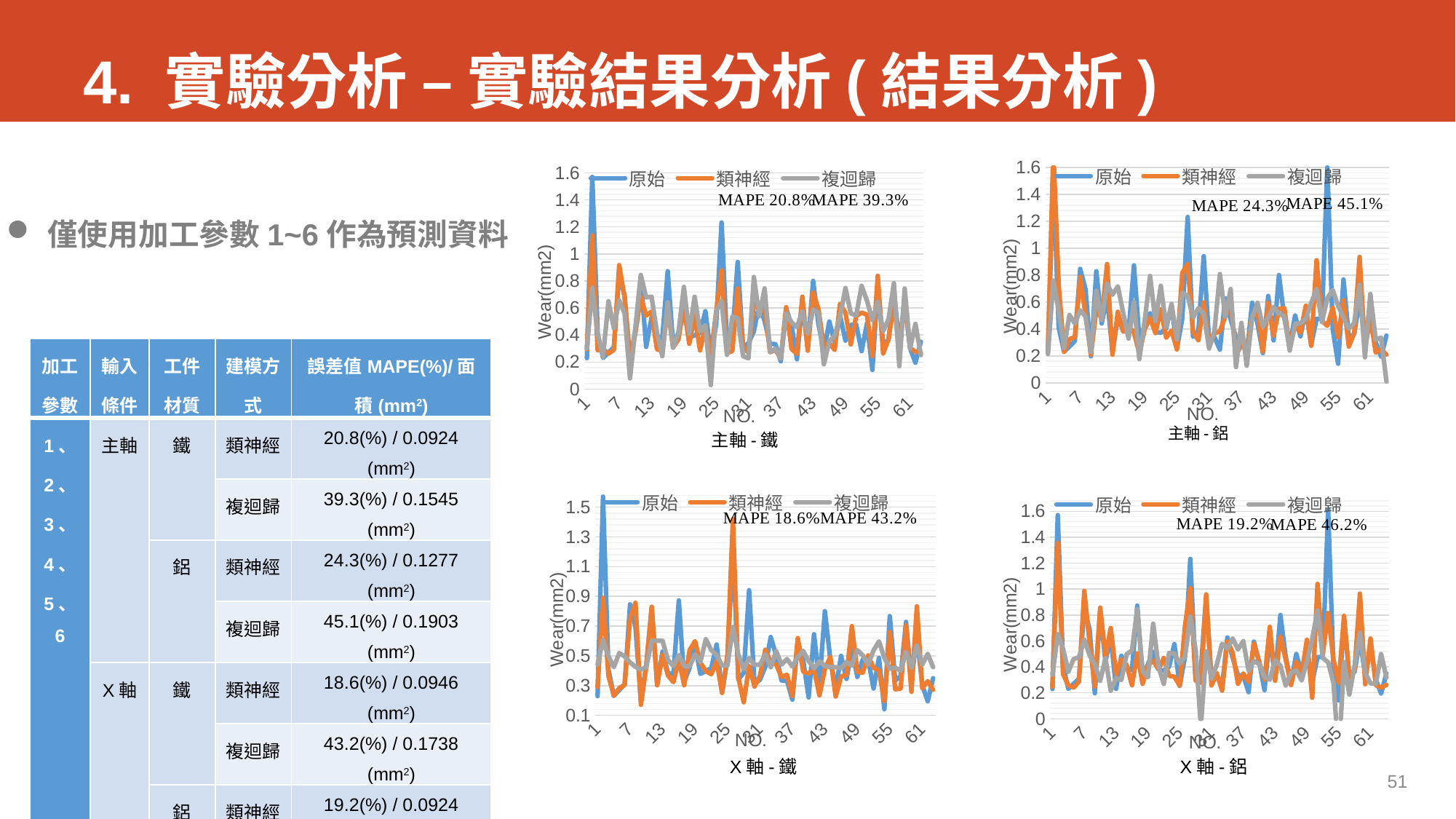

# 4. 實驗分析 – 實驗結果分析(結果分析)

### Chart

| Category |  |  |  |
|---|---|---|---|

### Chart

| Category |  |  |  |
|---|---|---|---|
僅使用加工參數1~6作為預測資料
| 加工參數 | 輸入條件 | 工件材質 | 建模方式 | 誤差值MAPE(%)/面積(mm2) |
| --- | --- | --- | --- | --- |
| 1、 2、 3、 4、 5、 6 | 主軸 | 鐵 | 類神經 | 20.8(%) / 0.0924 (mm2) |
|  |  |  | 複迴歸 | 39.3(%) / 0.1545 (mm2) |
|  |  | 鋁 | 類神經 | 24.3(%) / 0.1277 (mm2) |
|  |  |  | 複迴歸 | 45.1(%) / 0.1903 (mm2) |
|  | X軸 | 鐵 | 類神經 | 18.6(%) / 0.0946 (mm2) |
|  |  |  | 複迴歸 | 43.2(%) / 0.1738 (mm2) |
|  |  | 鋁 | 類神經 | 19.2(%) / 0.0924 (mm2) |
|  |  |  | 複迴歸 | 46.2(%) / 0.2007 (mm2) |
主軸-鋁
主軸-鐵

### Chart

| Category |  |  |  |
|---|---|---|---|

### Chart

| Category |  |  |  |
|---|---|---|---|
推估結果-加工參數1~6條件表
X軸-鐵
X軸-鋁
51